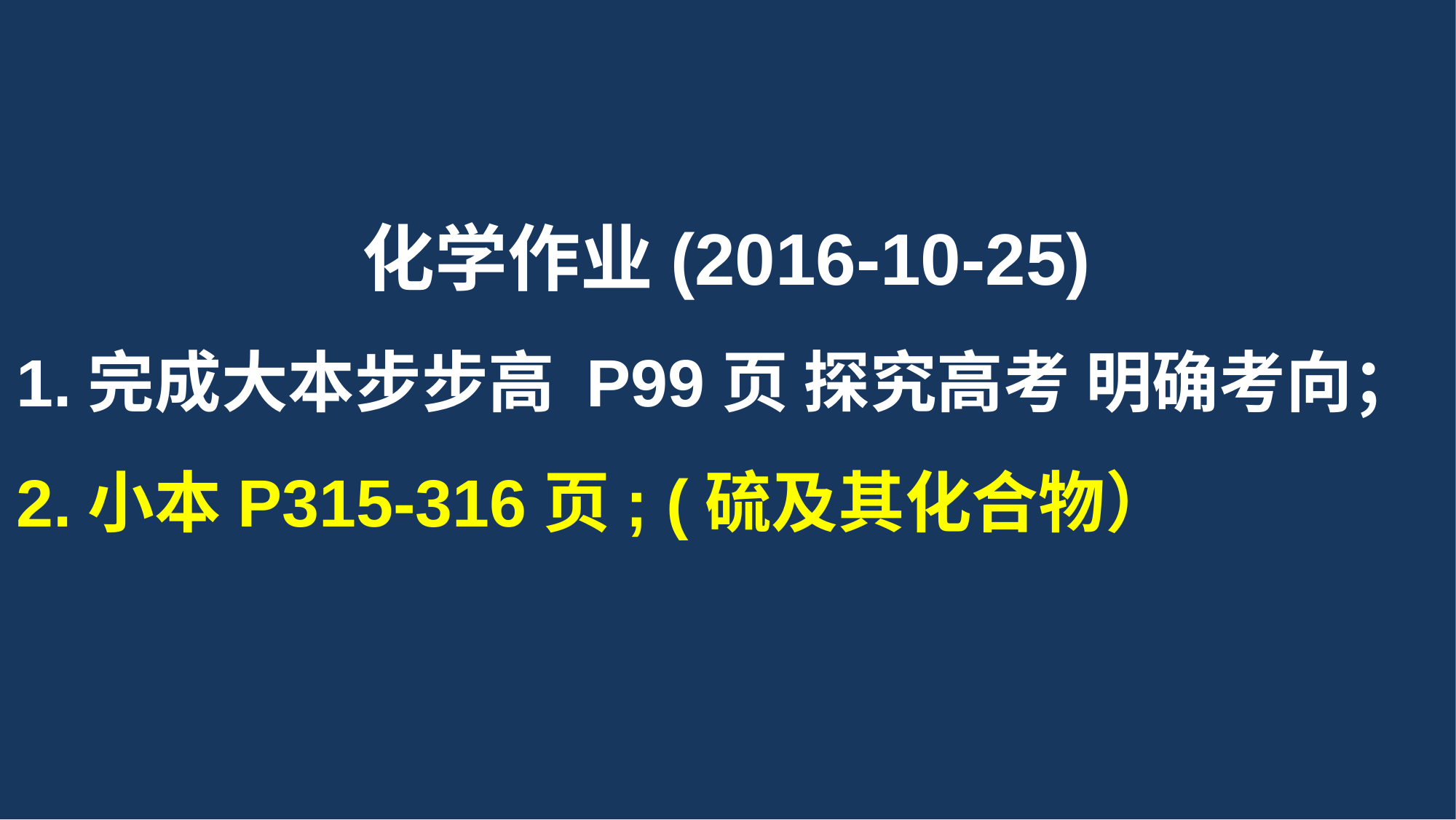

化学作业(2016-10-25)
1.完成大本步步高 P99页 探究高考 明确考向；
2.小本P315-316页; (硫及其化合物）